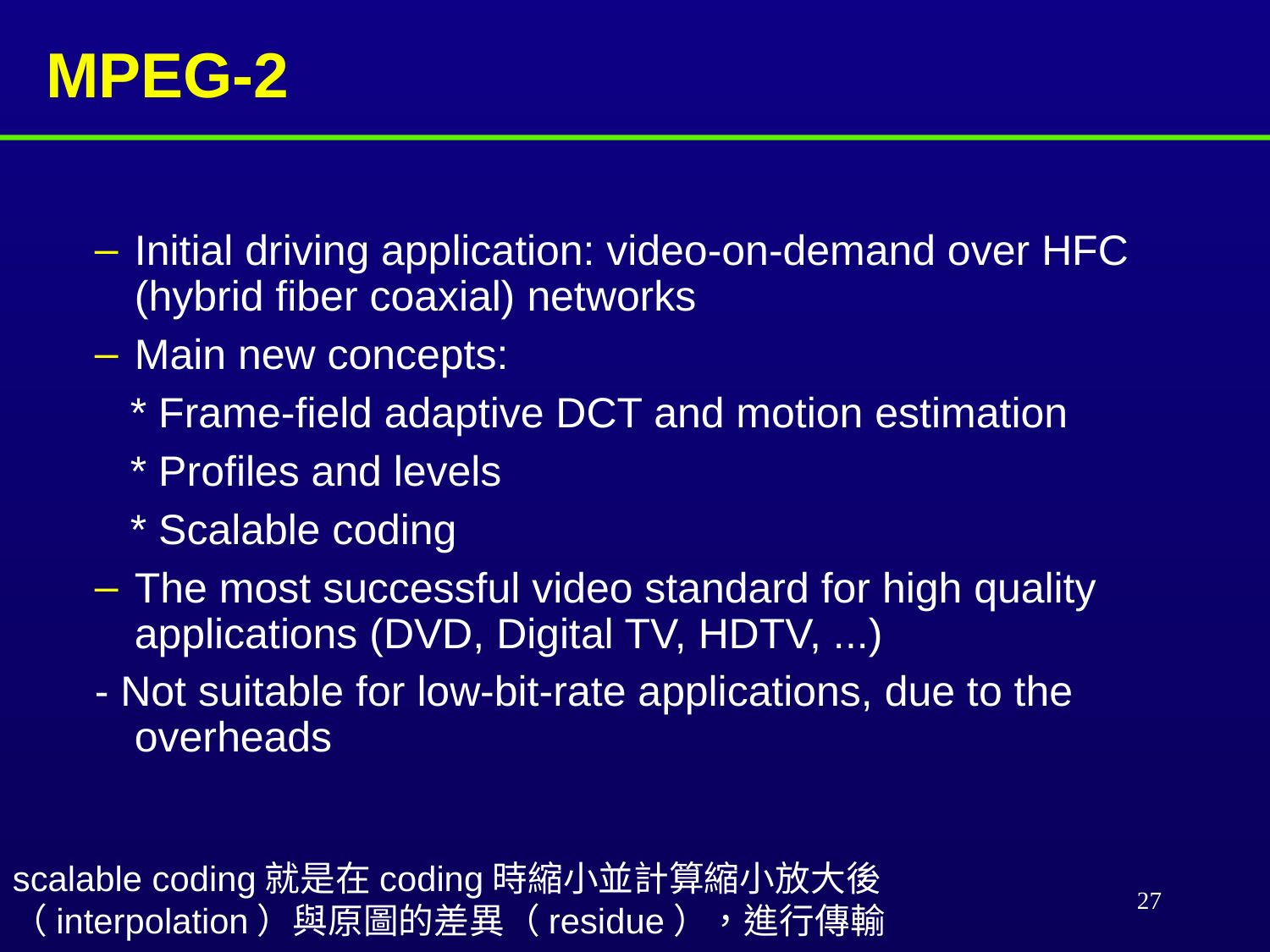

# MPEG-2
Initial driving application: video-on-demand over HFC (hybrid fiber coaxial) networks
Main new concepts:
   * Frame-field adaptive DCT and motion estimation
   * Profiles and levels
   * Scalable coding
The most successful video standard for high quality applications (DVD, Digital TV, HDTV, ...)
- Not suitable for low-bit-rate applications, due to the overheads
scalable coding就是在coding時縮小並計算縮小放大後（interpolation）與原圖的差異（residue），進行傳輸
27